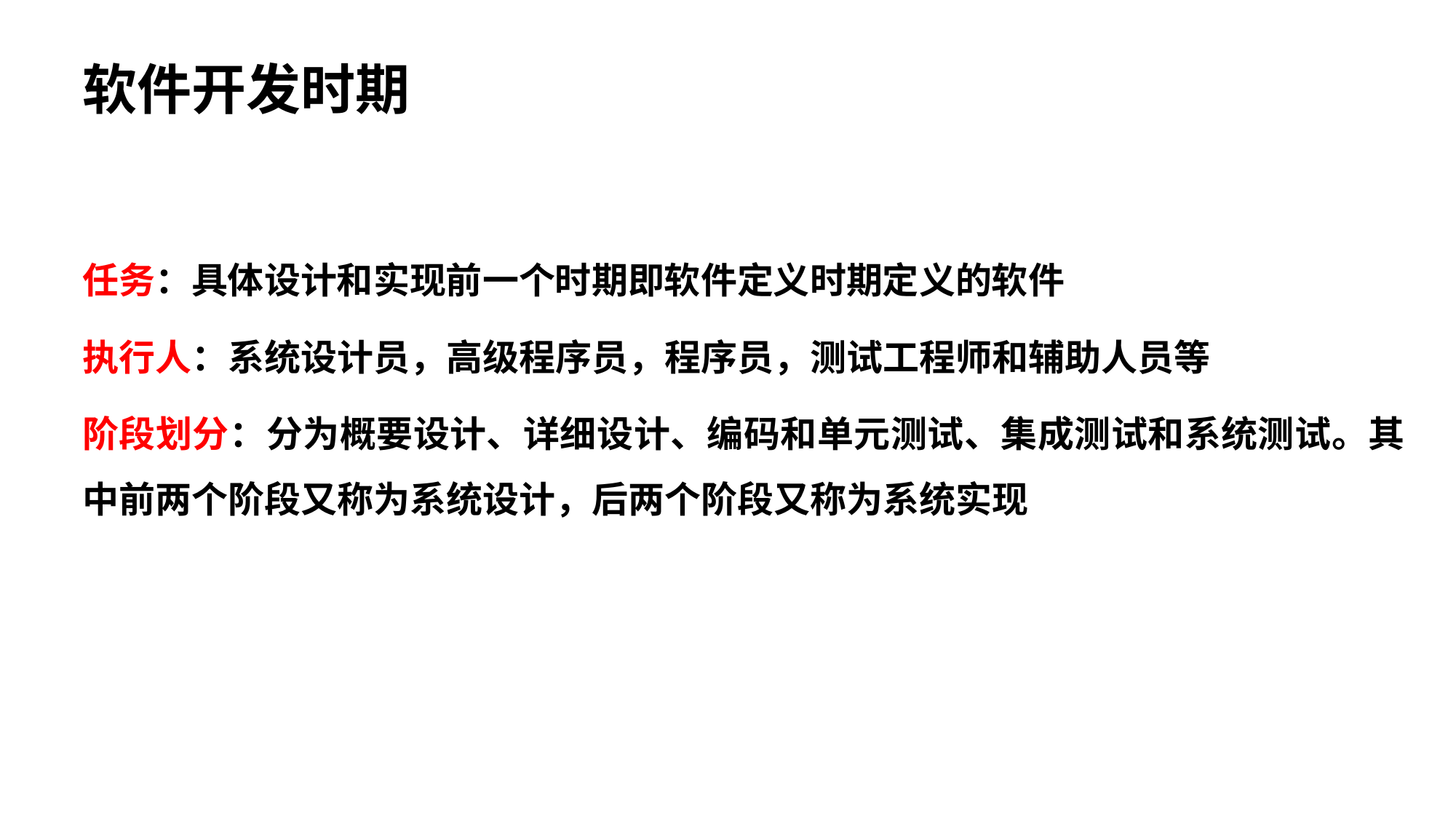

软件开发时期
任务：具体设计和实现前一个时期即软件定义时期定义的软件
执行人：系统设计员，高级程序员，程序员，测试工程师和辅助人员等
阶段划分：分为概要设计、详细设计、编码和单元测试、集成测试和系统测试。其中前两个阶段又称为系统设计，后两个阶段又称为系统实现